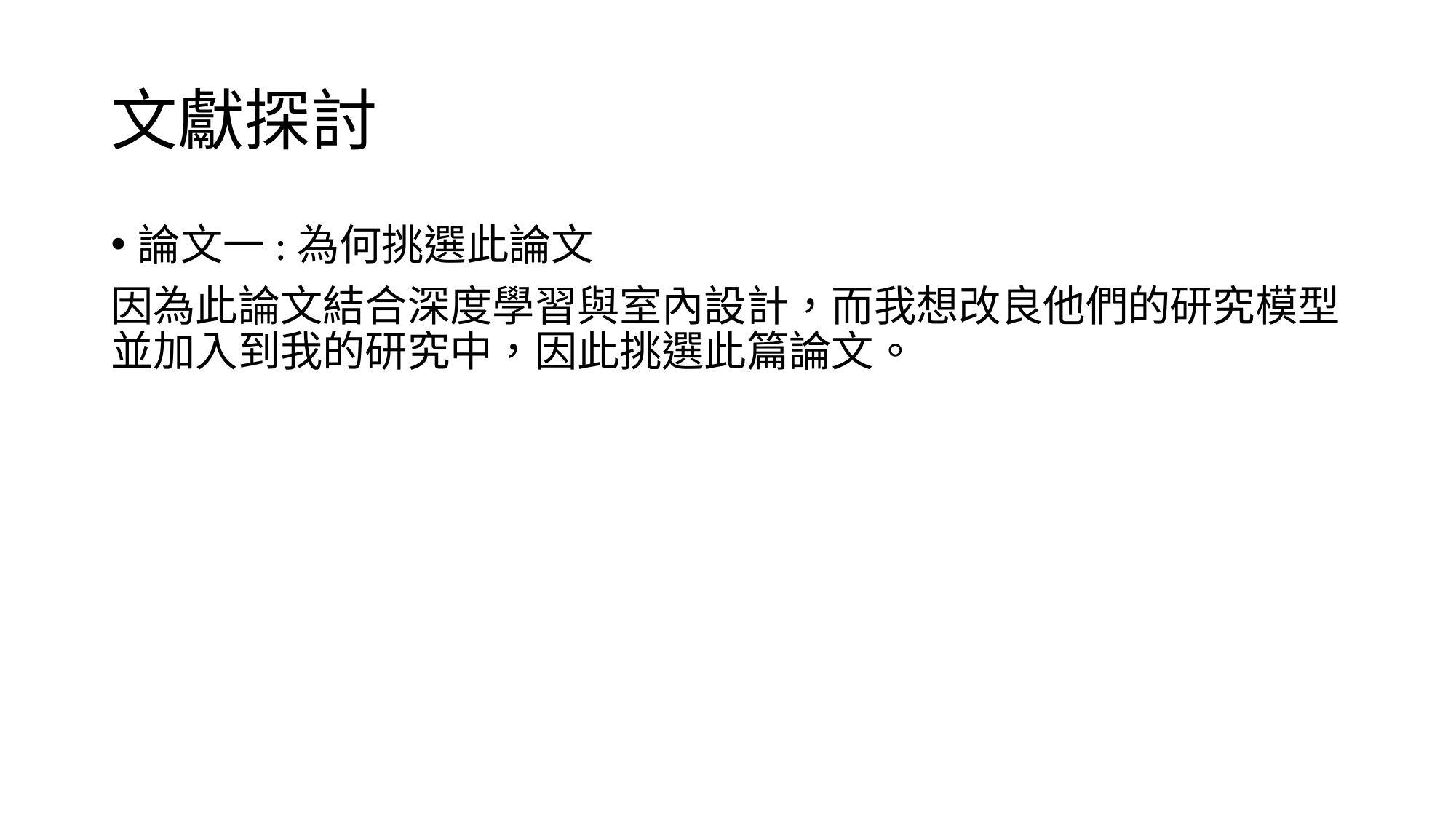

# 文獻探討
論文一:為何挑選此論文
因為此論文結合深度學習與室內設計，而我想改良他們的研究模型並加入到我的研究中，因此挑選此篇論文。